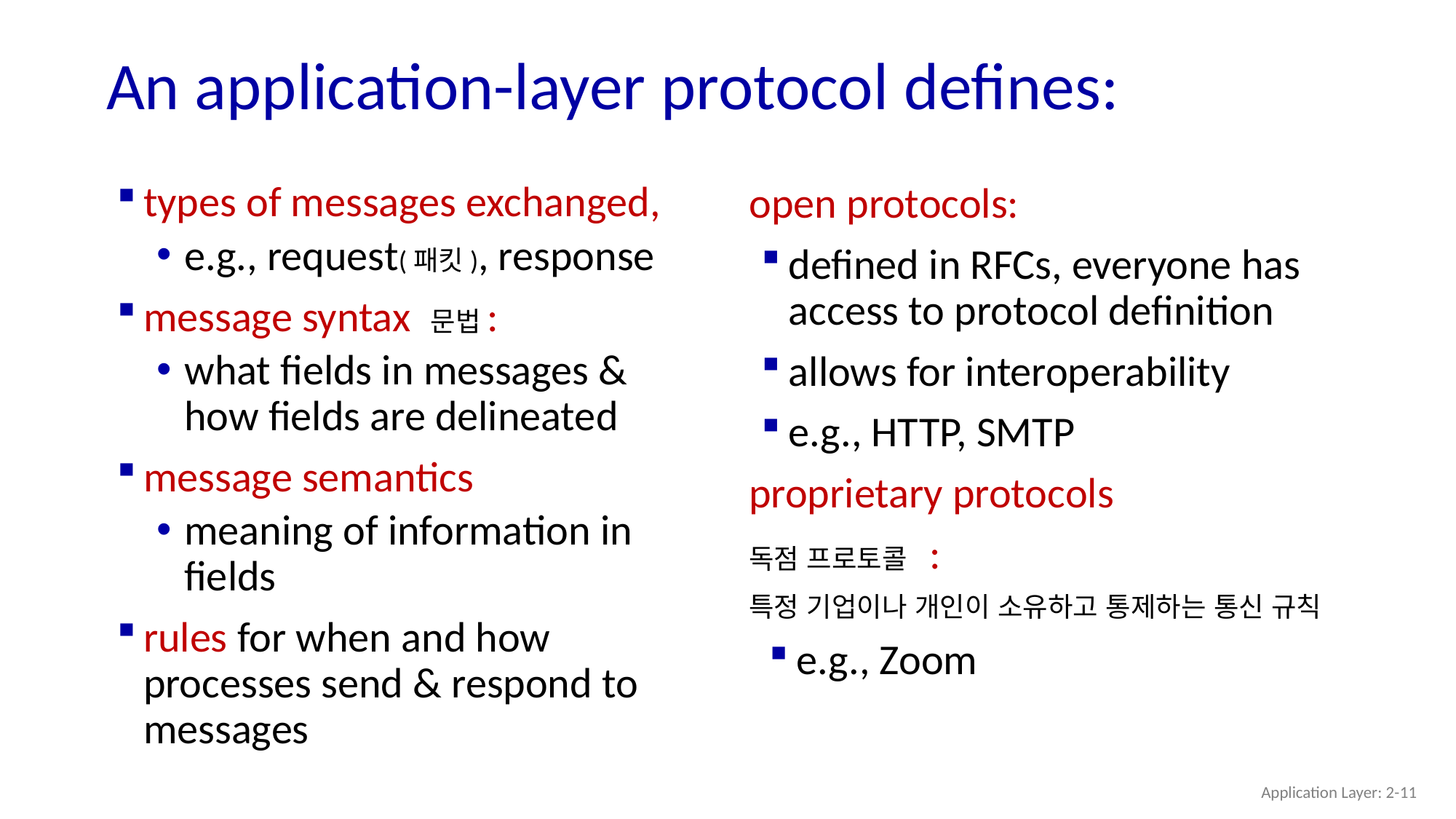

# An application-layer protocol defines:
types of messages exchanged,
e.g., request(패킷), response
message syntax 문법:
what fields in messages & how fields are delineated
message semantics
meaning of information in fields
rules for when and how processes send & respond to messages
open protocols:
defined in RFCs, everyone has access to protocol definition
allows for interoperability
e.g., HTTP, SMTP
proprietary protocols
독점 프로토콜 :
특정 기업이나 개인이 소유하고 통제하는 통신 규칙
e.g., Zoom
Application Layer: 2-11